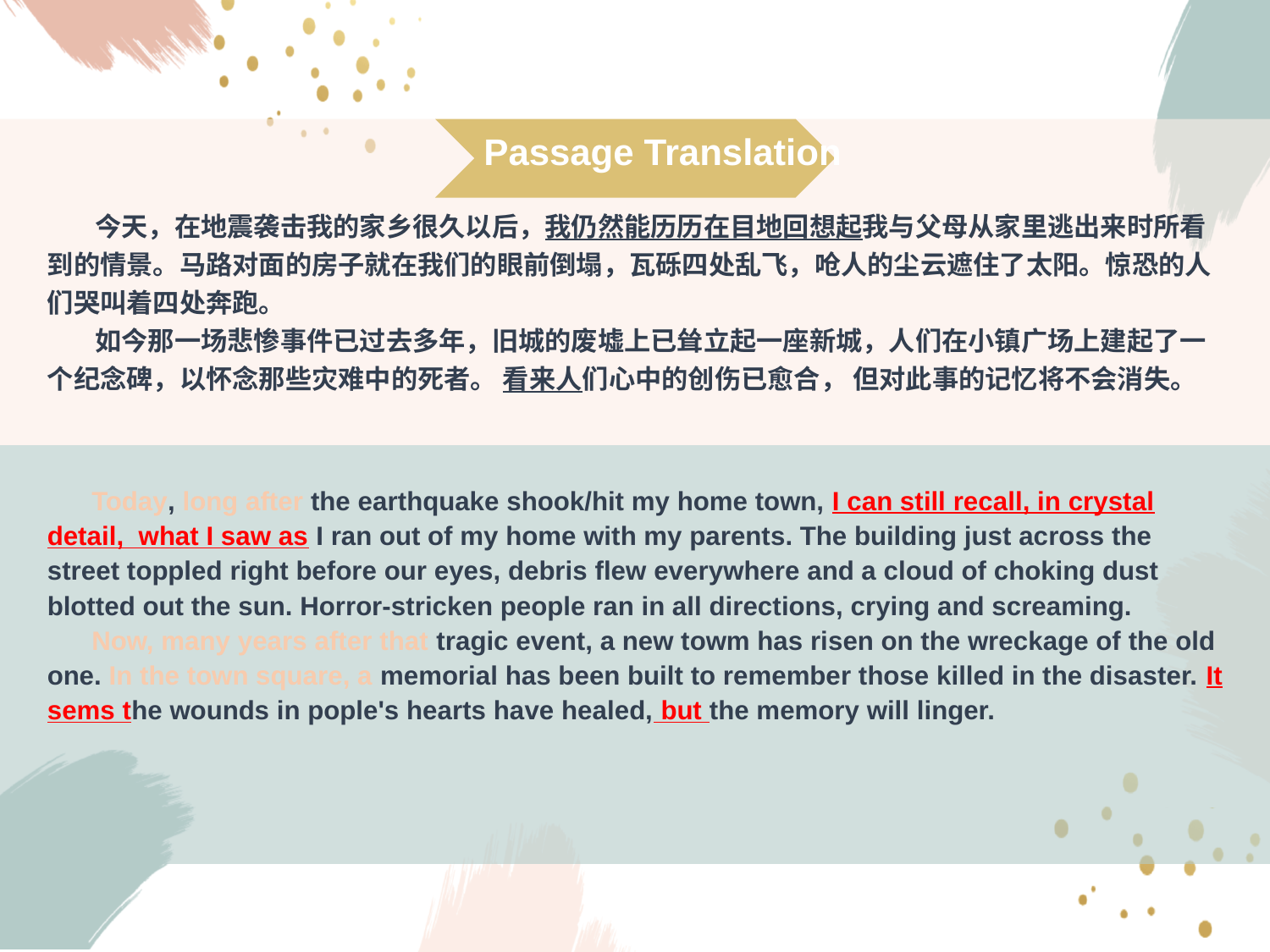

Passage Translation
       今天，在地震袭击我的家乡很久以后，我仍然能历历在目地回想起我与父母从家里逃出来时所看到的情景。马路对面的房子就在我们的眼前倒塌，瓦砾四处乱飞，呛人的尘云遮住了太阳。惊恐的人们哭叫着四处奔跑。
       如今那一场悲惨事件已过去多年，旧城的废墟上已耸立起一座新城，人们在小镇广场上建起了一个纪念碑，以怀念那些灾难中的死者。 看来人们心中的创伤已愈合， 但对此事的记忆将不会消失。

      Today, long after the earthquake shook/hit my home town, I can still recall, in crystal detail,  what I saw as I ran out of my home with my parents. The building just across the street toppled right before our eyes, debris flew everywhere and a cloud of choking dust blotted out the sun. Horror-stricken people ran in all directions, crying and screaming.
      Now, many years after that tragic event, a new towm has risen on the wreckage of the old one. In the town square, a memorial has been built to remember those killed in the disaster. It sems the wounds in pople's hearts have healed, but the memory will linger.